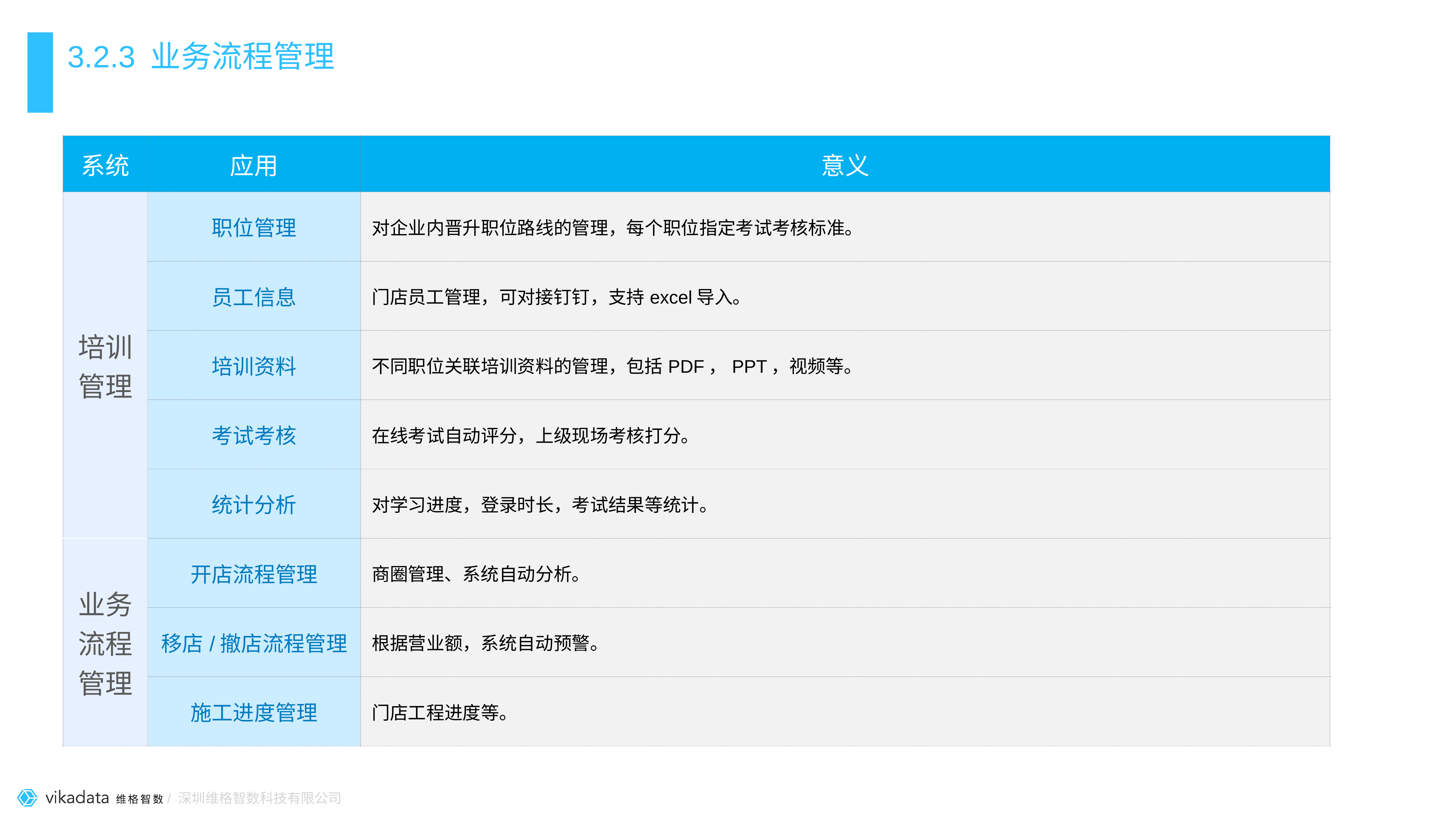

# 3.2.3 业务流程管理

| 系统 | 应用 | 意义 |
| --- | --- | --- |
| 培训管理 | 职位管理 | 对企业内晋升职位路线的管理，每个职位指定考试考核标准。 |
|  | 员工信息 | 门店员工管理，可对接钉钉，支持excel导入。 |
|  | 培训资料 | 不同职位关联培训资料的管理，包括PDF，PPT，视频等。 |
|  | 考试考核 | 在线考试自动评分，上级现场考核打分。 |
|  | 统计分析 | 对学习进度，登录时长，考试结果等统计。 |
| 业务流程管理 | 开店流程管理 | 商圈管理、系统自动分析。 |
|  | 移店/撤店流程管理 | 根据营业额，系统自动预警。 |
|  | 施工进度管理 | 门店工程进度等。 |